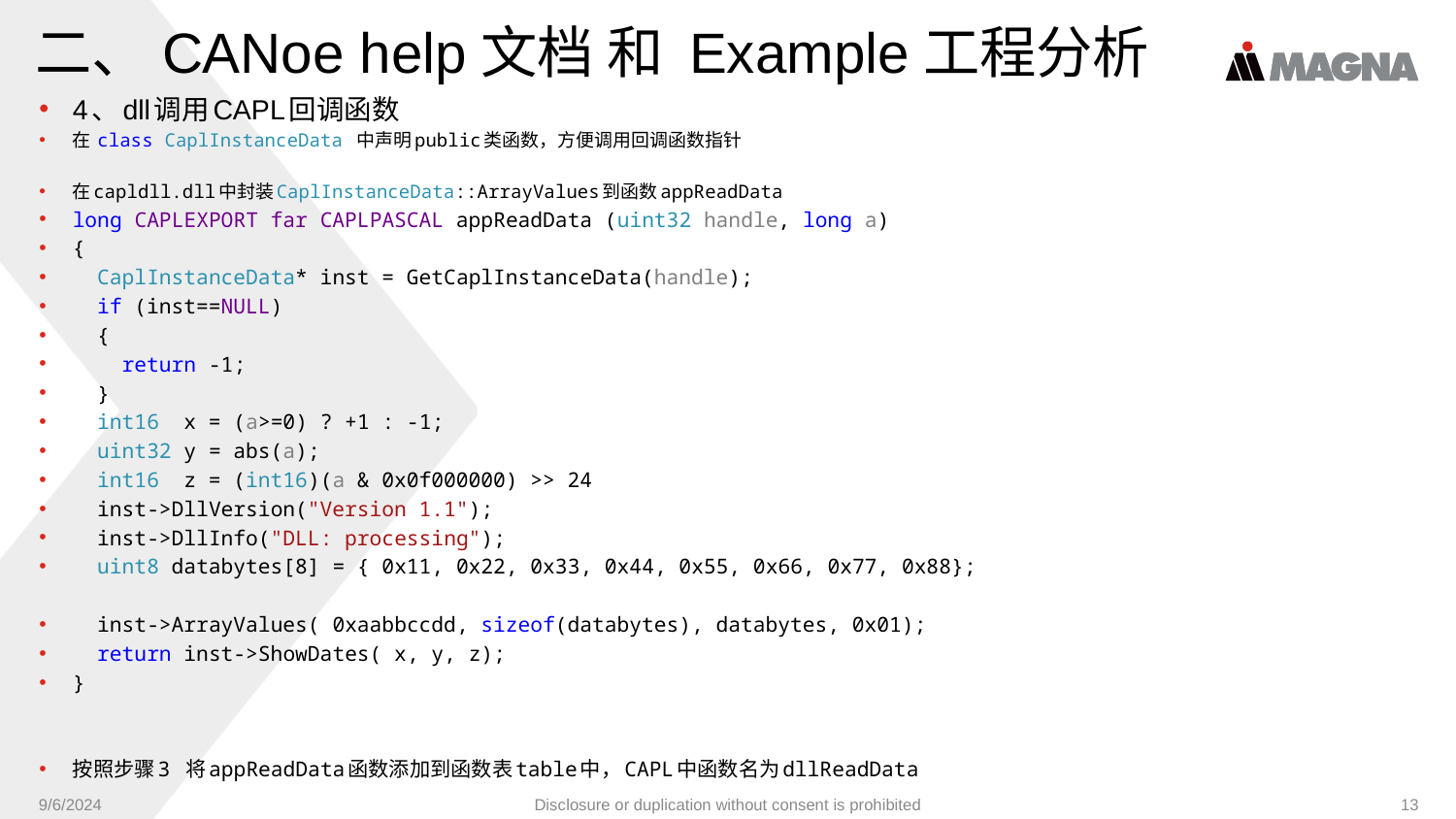

# 二、CANoe help文档 和 Example工程分析
4、dll调用CAPL回调函数
在 class CaplInstanceData 中声明public类函数，方便调用回调函数指针

在capldll.dll中封装CaplInstanceData::ArrayValues到函数appReadData
long CAPLEXPORT far CAPLPASCAL appReadData (uint32 handle, long a)
{
  CaplInstanceData* inst = GetCaplInstanceData(handle);
  if (inst==NULL)
  {
    return -1;
  }
  int16  x = (a>=0) ? +1 : -1;
  uint32 y = abs(a);
  int16  z = (int16)(a & 0x0f000000) >> 24
  inst->DllVersion("Version 1.1");
  inst->DllInfo("DLL: processing");
  uint8 databytes[8] = { 0x11, 0x22, 0x33, 0x44, 0x55, 0x66, 0x77, 0x88};

  inst->ArrayValues( 0xaabbccdd, sizeof(databytes), databytes, 0x01);
  return inst->ShowDates( x, y, z);
}

按照步骤3 将appReadData函数添加到函数表table中，CAPL中函数名为dllReadData
9/6/2024
Disclosure or duplication without consent is prohibited
13